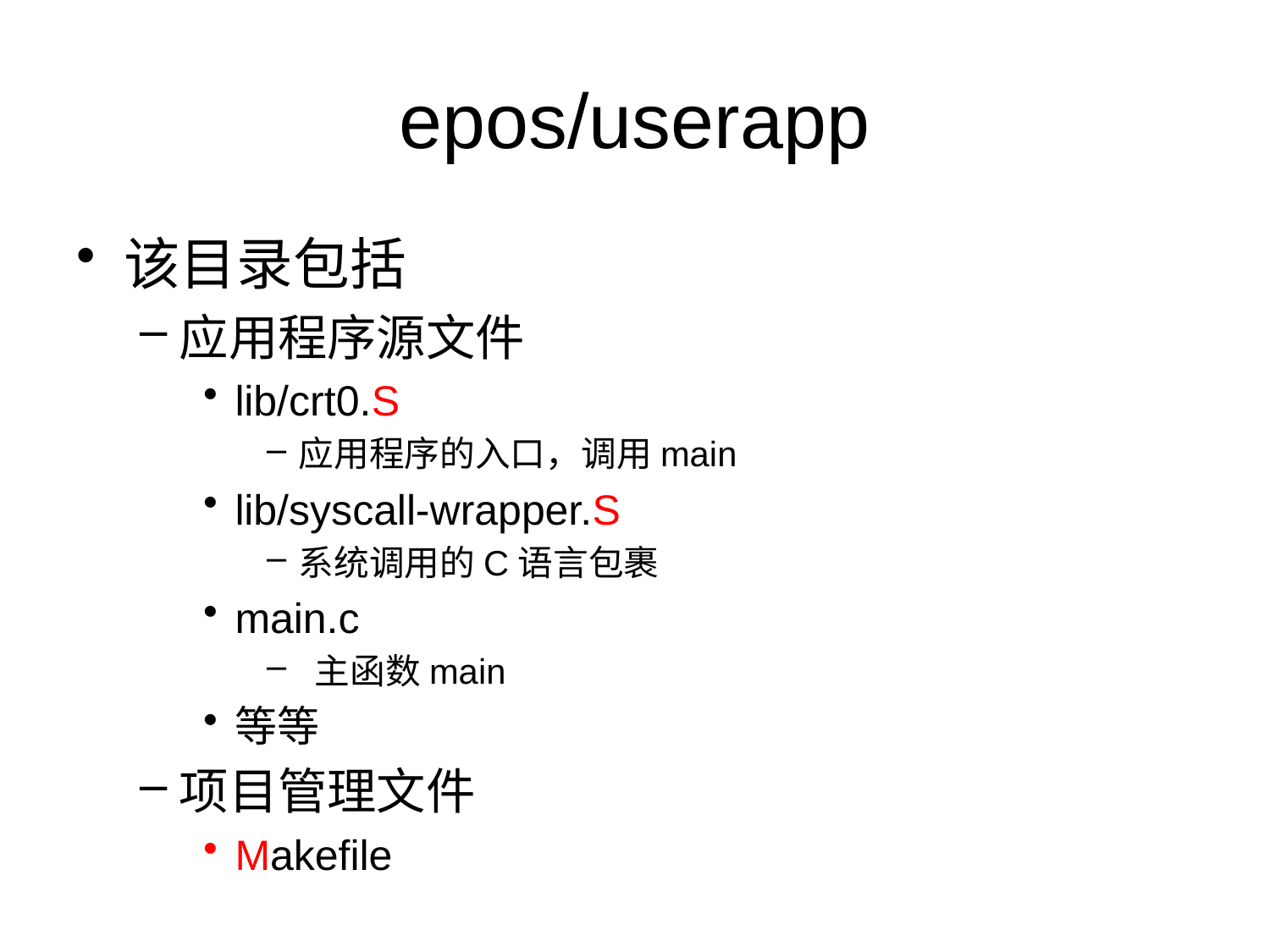

# epos/userapp
该目录包括
应用程序源文件
lib/crt0.S
应用程序的入口，调用main
lib/syscall-wrapper.S
系统调用的C语言包裹
main.c
 主函数main
等等
项目管理文件
Makefile